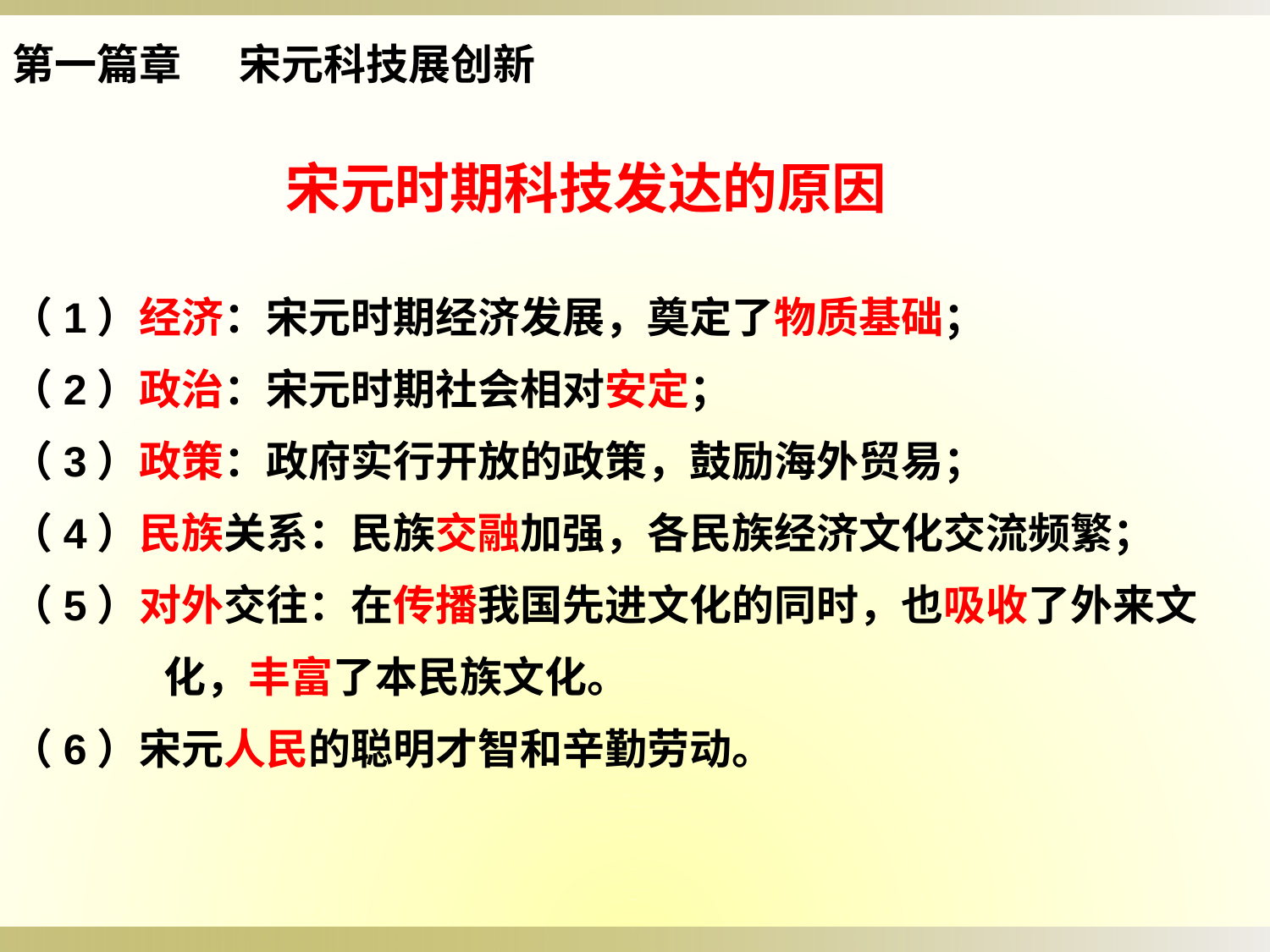

第一篇章      宋元科技展创新
宋元时期科技发达的原因
（1）经济：宋元时期经济发展，奠定了物质基础；
（2）政治：宋元时期社会相对安定；
（3）政策：政府实行开放的政策，鼓励海外贸易；
（4）民族关系：民族交融加强，各民族经济文化交流频繁；
（5）对外交往：在传播我国先进文化的同时，也吸收了外来文
               化，丰富了本民族文化。
（6）宋元人民的聪明才智和辛勤劳动。